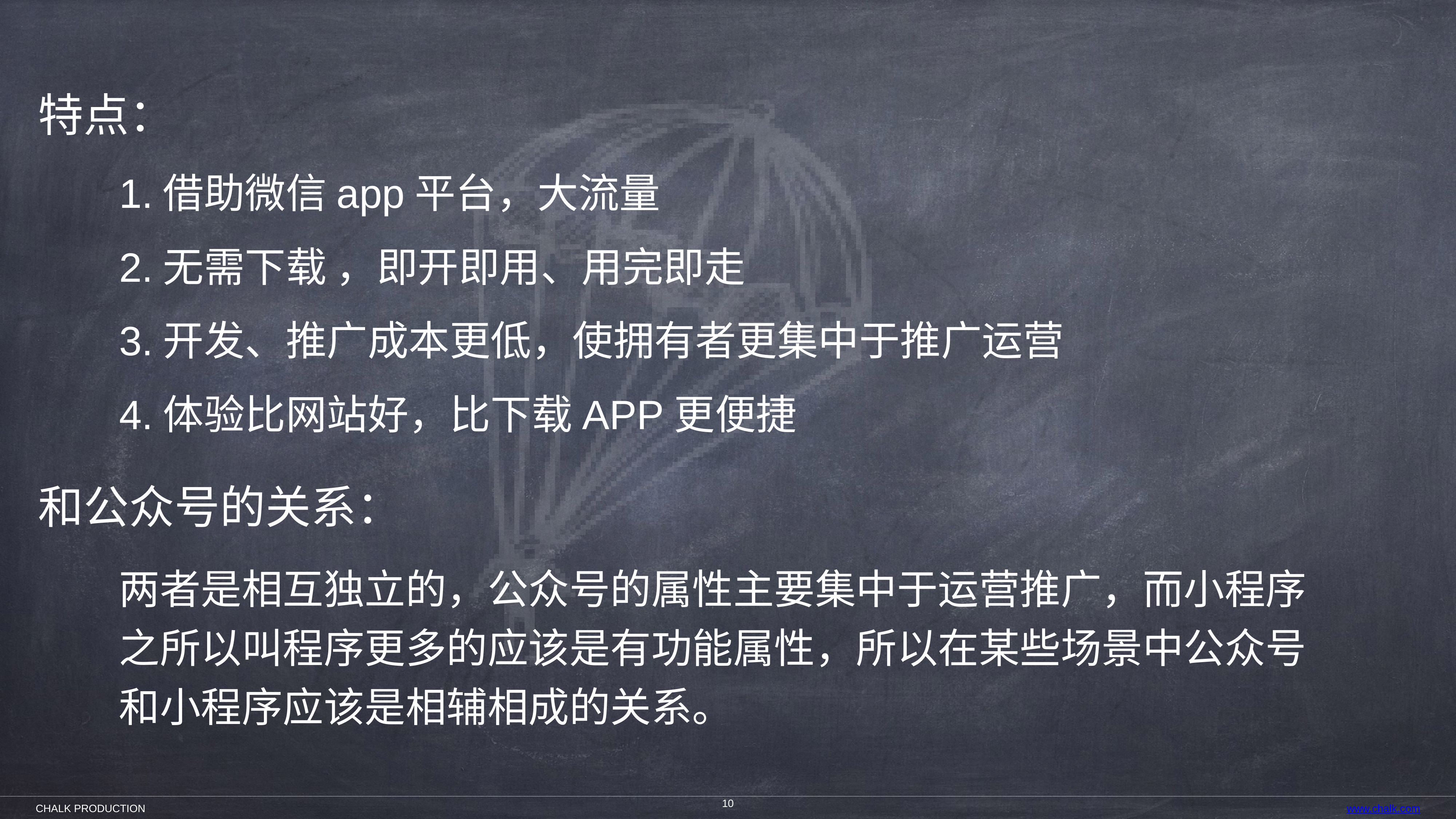

特点：

1.借助微信app平台，大流量
2.无需下载 ，即开即用、用完即走
3.开发、推广成本更低，使拥有者更集中于推广运营
4.体验比网站好，比下载APP更便捷

和公众号的关系：
两者是相互独立的，公众号的属性主要集中于运营推广，而小程序之所以叫程序更多的应该是有功能属性，所以在某些场景中公众号和小程序应该是相辅相成的关系。
10